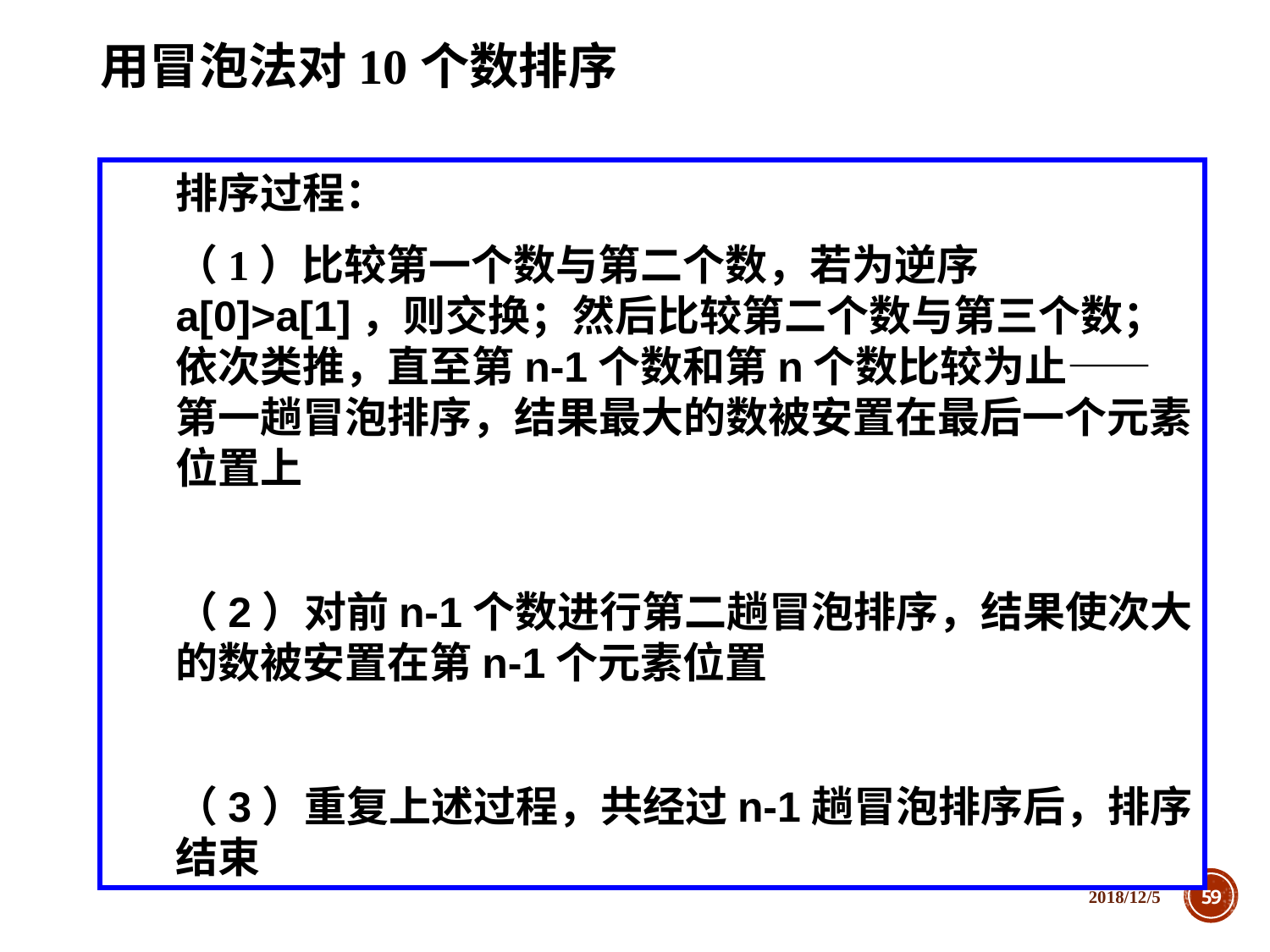

用冒泡法对10个数排序
排序过程：
（1）比较第一个数与第二个数，若为逆序a[0]>a[1]，则交换；然后比较第二个数与第三个数；依次类推，直至第n-1个数和第n个数比较为止——第一趟冒泡排序，结果最大的数被安置在最后一个元素位置上

（2）对前n-1个数进行第二趟冒泡排序，结果使次大的数被安置在第n-1个元素位置

（3）重复上述过程，共经过n-1趟冒泡排序后，排序结束
2018/12/5
59